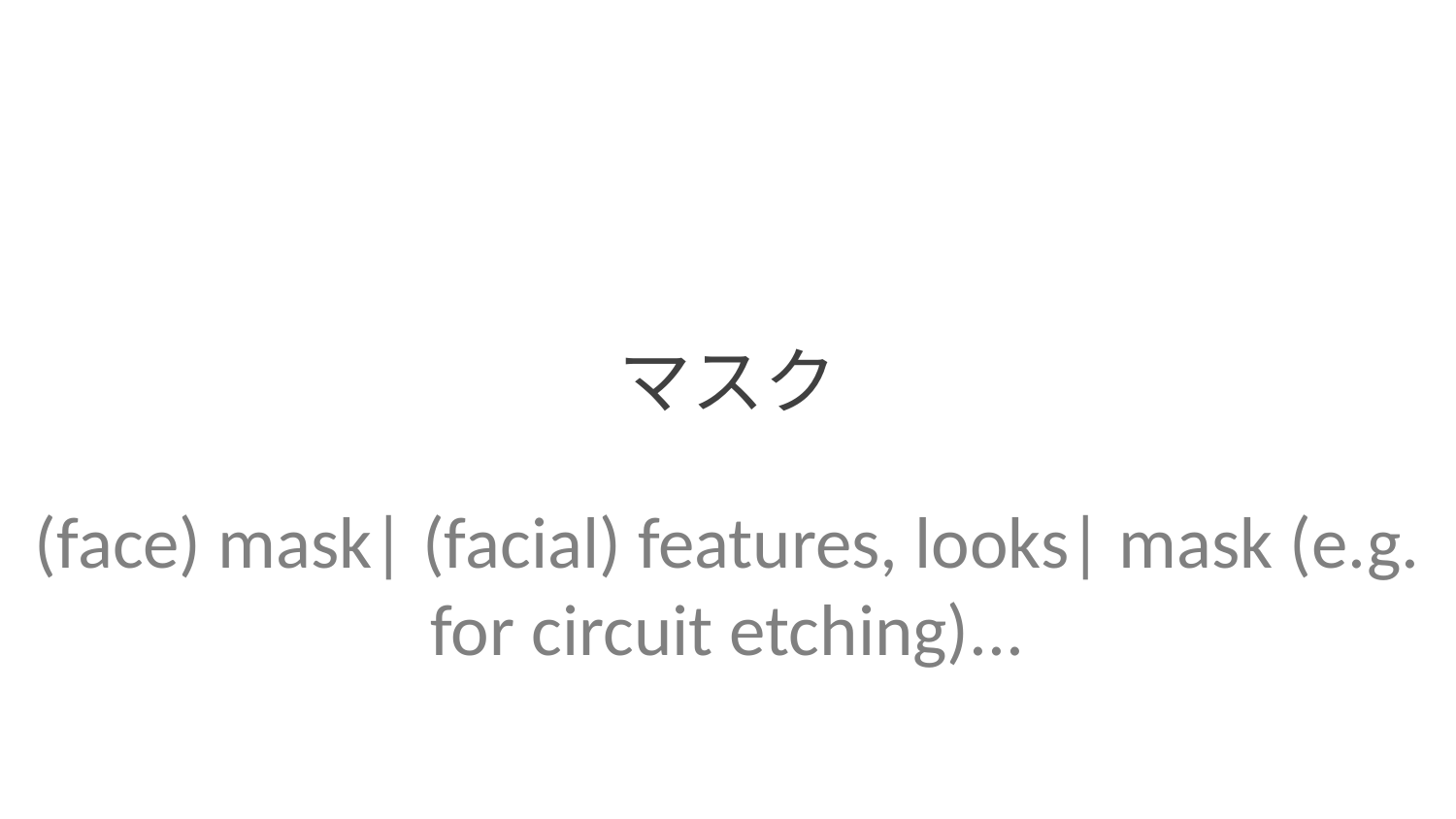

マスク
(face) mask| (facial) features, looks| mask (e.g. for circuit etching)...